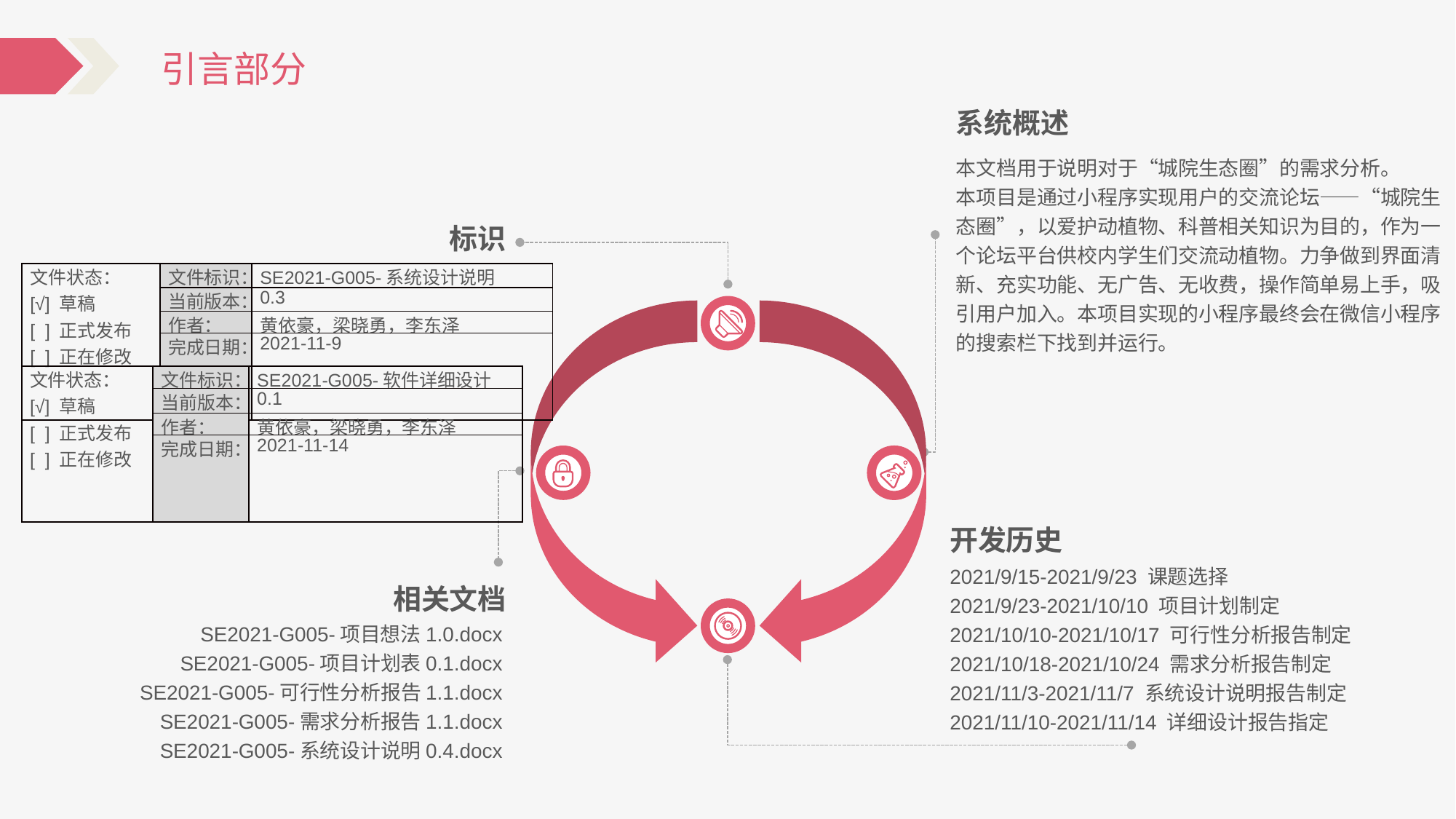

引言部分

系统概述
本文档用于说明对于“城院生态圈”的需求分析。
本项目是通过小程序实现用户的交流论坛——“城院生态圈”，以爱护动植物、科普相关知识为目的，作为一个论坛平台供校内学生们交流动植物。力争做到界面清新、充实功能、无广告、无收费，操作简单易上手，吸引用户加入。本项目实现的小程序最终会在微信小程序的搜索栏下找到并运行。

标识

| 文件状态： [√] 草稿 [ ] 正式发布 [ ] 正在修改 | 文件标识： | SE2021-G005-系统设计说明 |
| --- | --- | --- |
|  | 当前版本： | 0.3 |
|  | 作者： | 黄依豪，梁晓勇，李东泽 |
|  | 完成日期： | 2021-11-9 |

| 文件状态： [√] 草稿 [ ] 正式发布 [ ] 正在修改 | 文件标识： | SE2021-G005-软件详细设计 |
| --- | --- | --- |
|  | 当前版本： | 0.1 |
|  | 作者： | 黄依豪，梁晓勇，李东泽 |
|  | 完成日期： | 2021-11-14 |

开发历史
2021/9/15-2021/9/23 课题选择
2021/9/23-2021/10/10 项目计划制定
2021/10/10-2021/10/17 可行性分析报告制定
2021/10/18-2021/10/24 需求分析报告制定
2021/11/3-2021/11/7 系统设计说明报告制定
2021/11/10-2021/11/14 详细设计报告指定
相关文档
SE2021-G005-项目想法1.0.docx
SE2021-G005-项目计划表0.1.docx
SE2021-G005-可行性分析报告1.1.docx
SE2021-G005-需求分析报告1.1.docx
SE2021-G005-系统设计说明0.4.docx